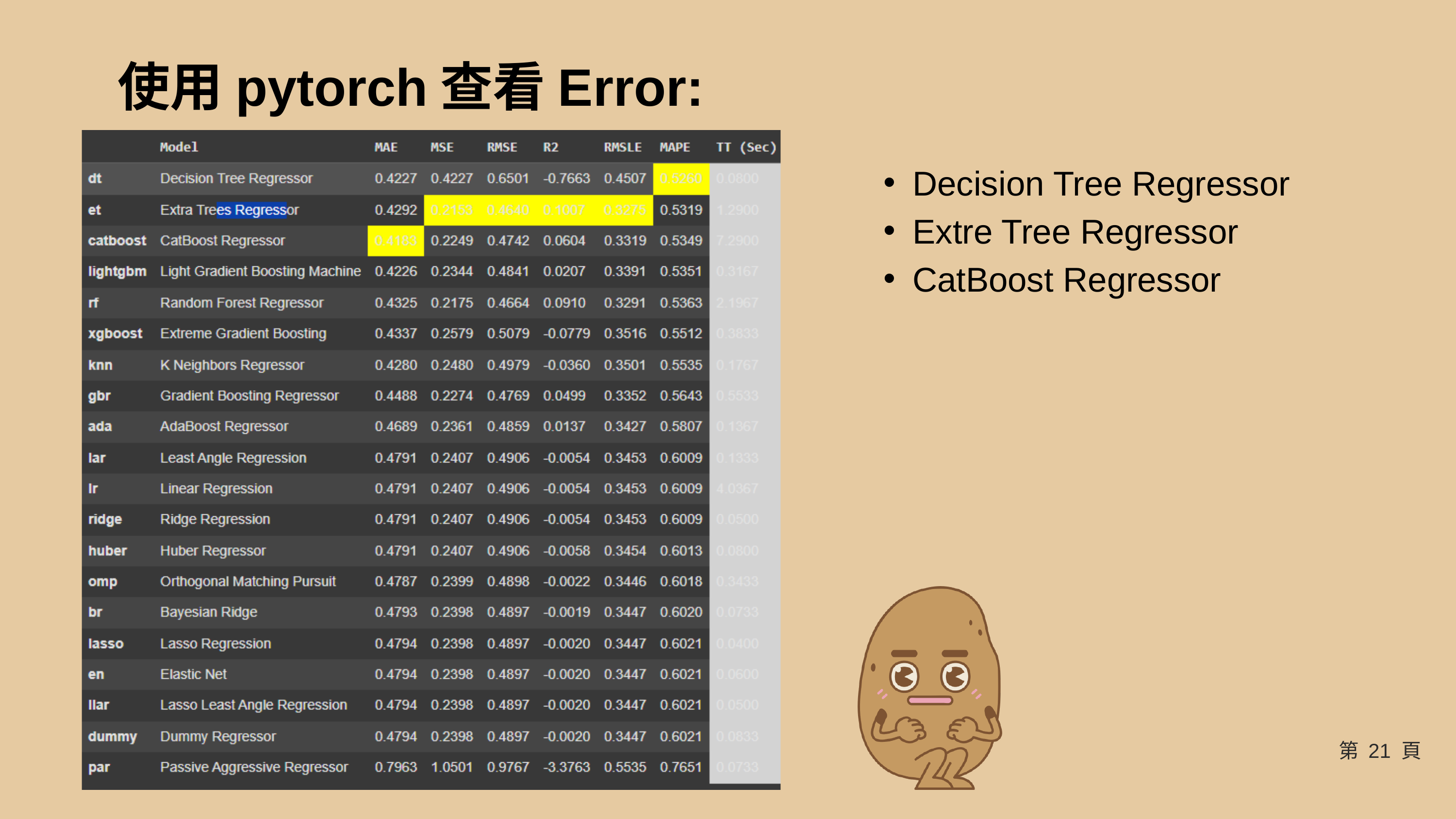

使用pytorch查看Error:

Decision Tree Regressor
Extre Tree Regressor
CatBoost Regressor

第 21 頁